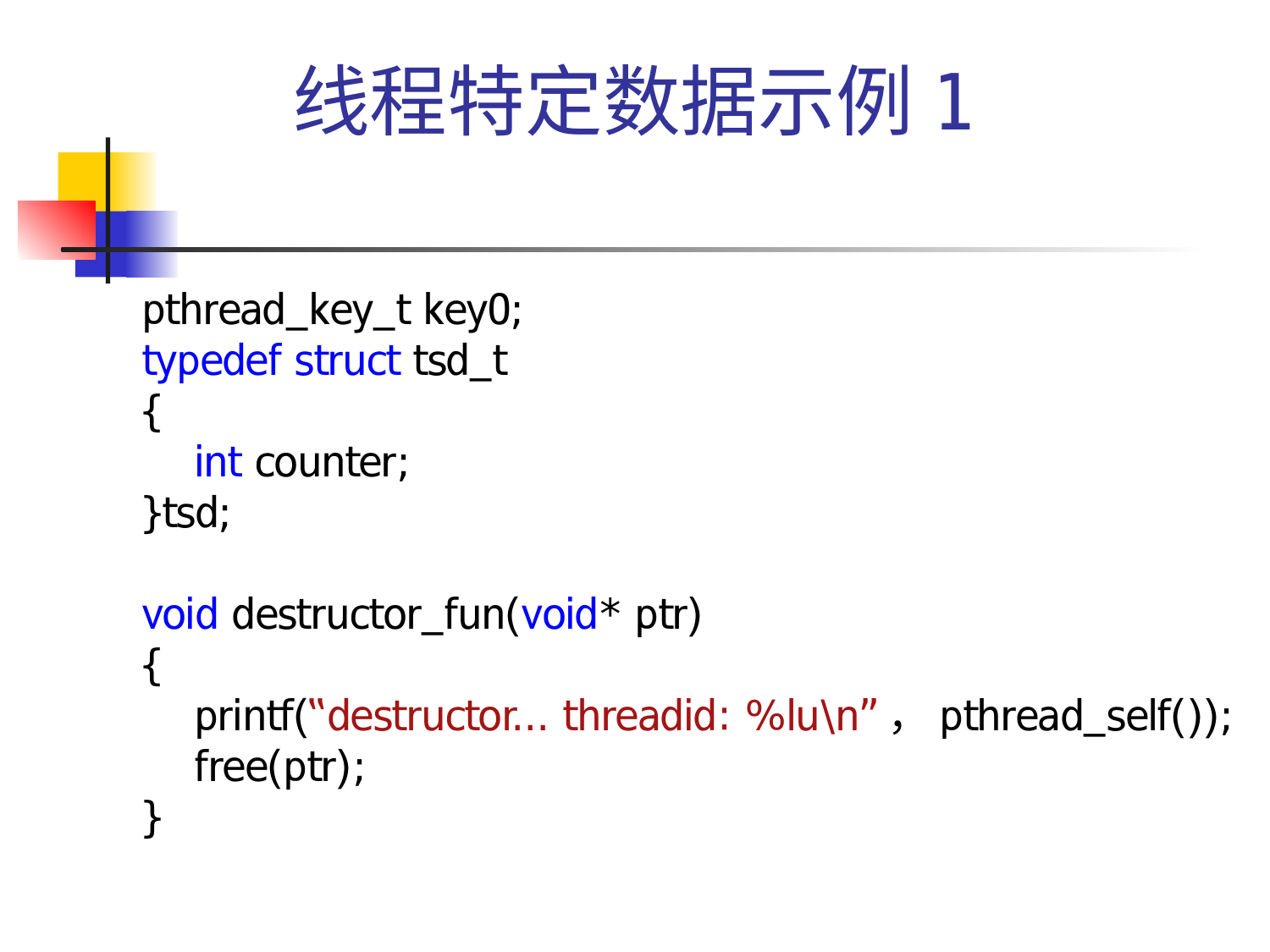

# 线程特定数据示例1
pthread_key_t key0;
typedef struct tsd_t
{
    int counter;
}tsd;

void destructor_fun(void* ptr)
{
    printf(“destructor... threadid: %lu\n”，pthread_self());
    free(ptr);
}